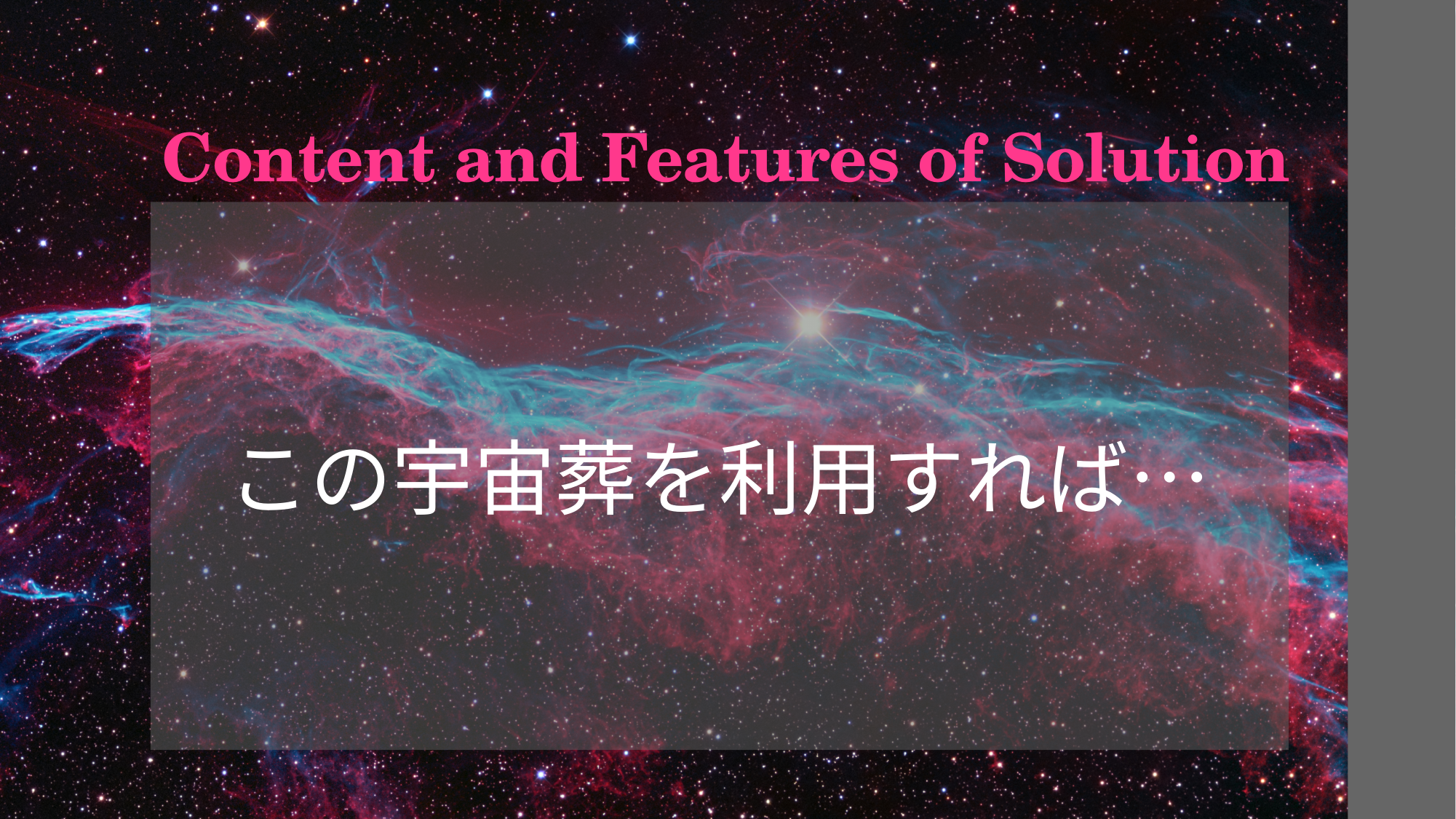

# Content and Features of Solution
この宇宙葬を利用すれば…